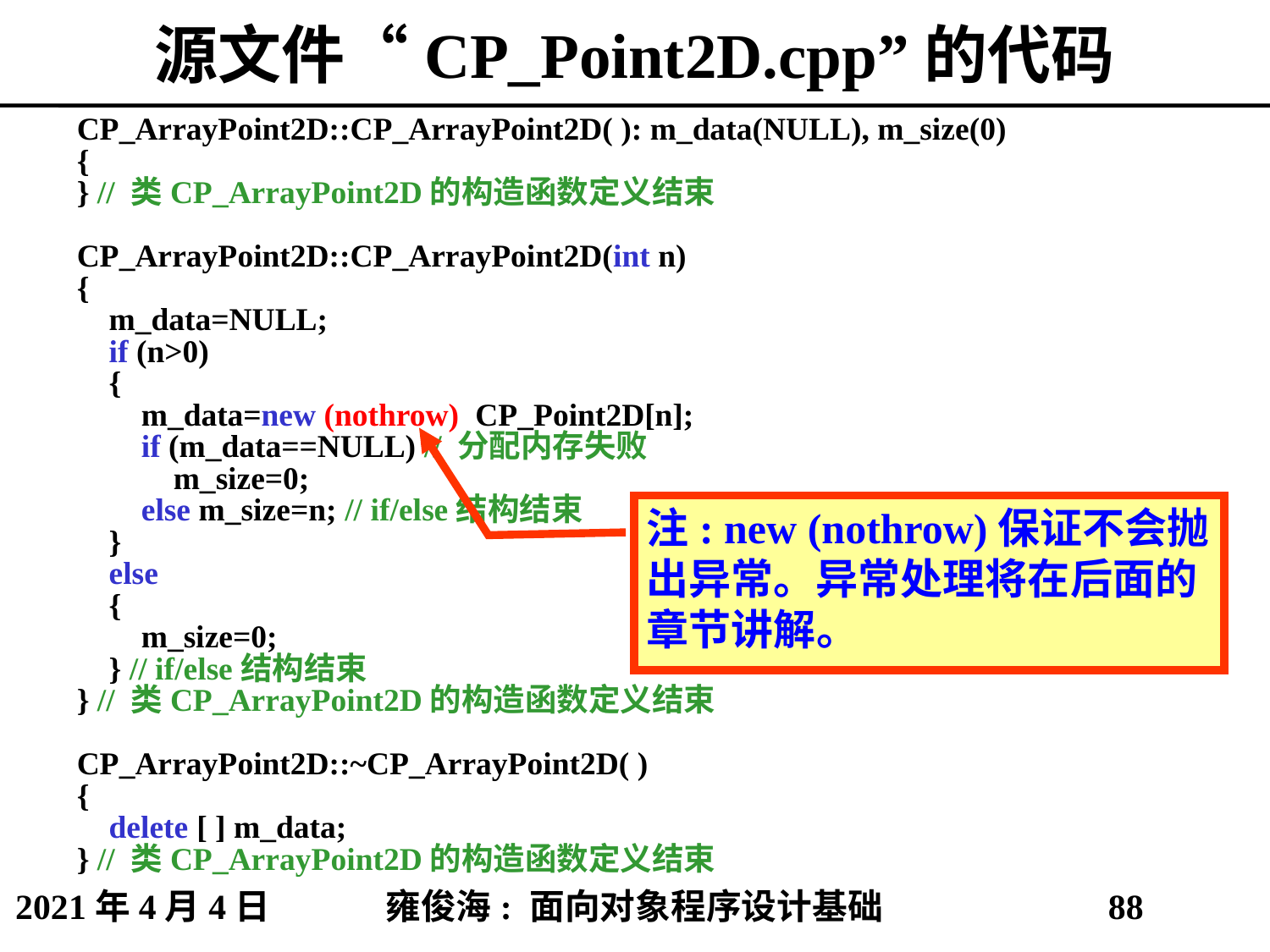

# 源文件“CP_Point2D.cpp”的代码

CP_ArrayPoint2D::CP_ArrayPoint2D( ): m_data(NULL), m_size(0)
{
} // 类CP_ArrayPoint2D的构造函数定义结束

CP_ArrayPoint2D::CP_ArrayPoint2D(int n)
{
    m_data=NULL;
    if (n>0)
    {
        m_data=new (nothrow)  CP_Point2D[n];
        if (m_data==NULL) // 分配内存失败
            m_size=0;
        else m_size=n; // if/else结构结束
    }
    else
    {
        m_size=0;
    } // if/else结构结束
} // 类CP_ArrayPoint2D的构造函数定义结束

CP_ArrayPoint2D::~CP_ArrayPoint2D( )
{
    delete [ ] m_data;
} // 类CP_ArrayPoint2D的构造函数定义结束
注: new (nothrow)保证不会抛出异常。异常处理将在后面的章节讲解。
2021年4月4日
雍俊海: 面向对象程序设计基础
88